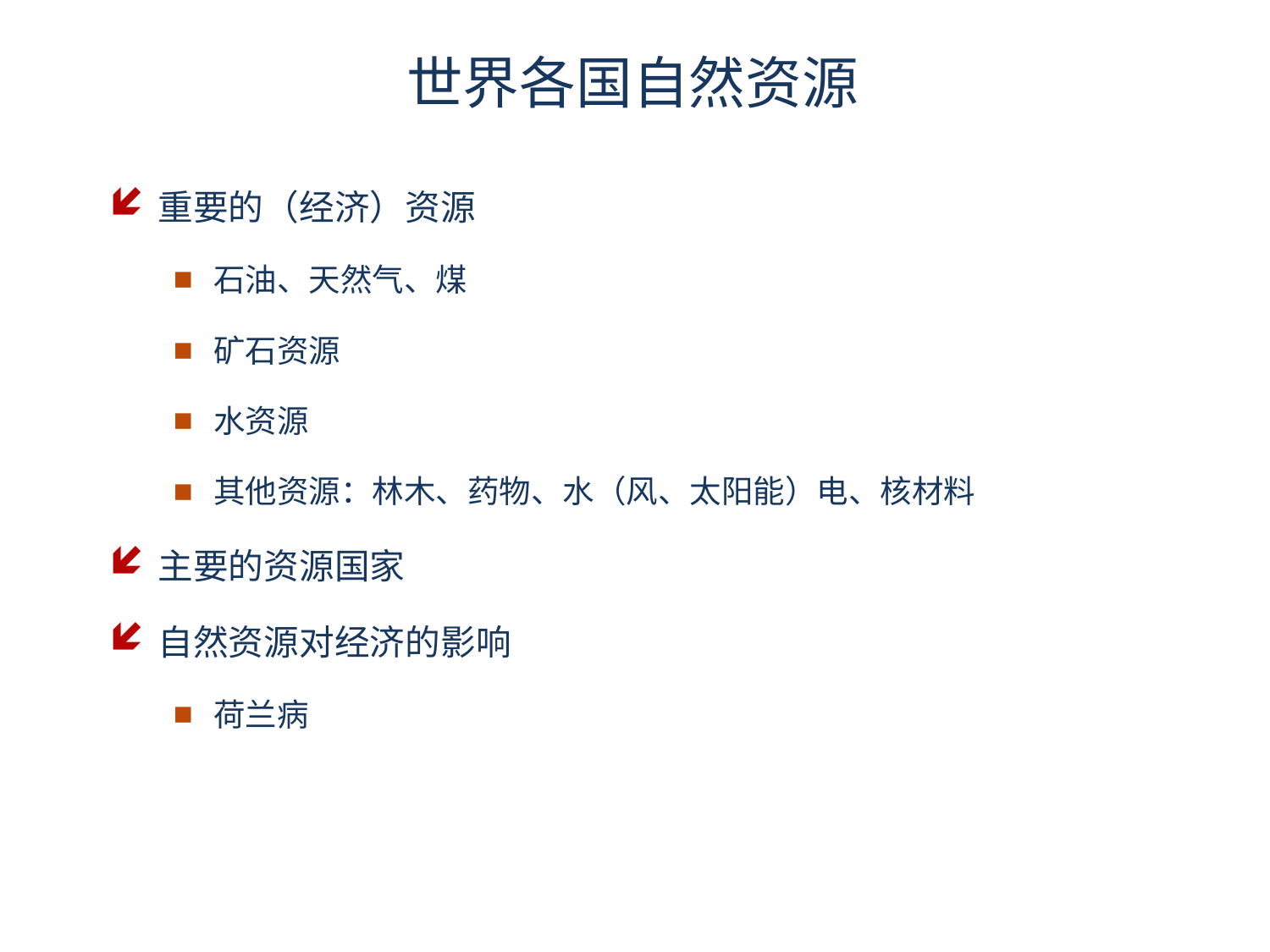

# 世界各国自然资源
重要的（经济）资源
石油、天然气、煤
矿石资源
水资源
其他资源：林木、药物、水（风、太阳能）电、核材料
主要的资源国家
自然资源对经济的影响
荷兰病
2